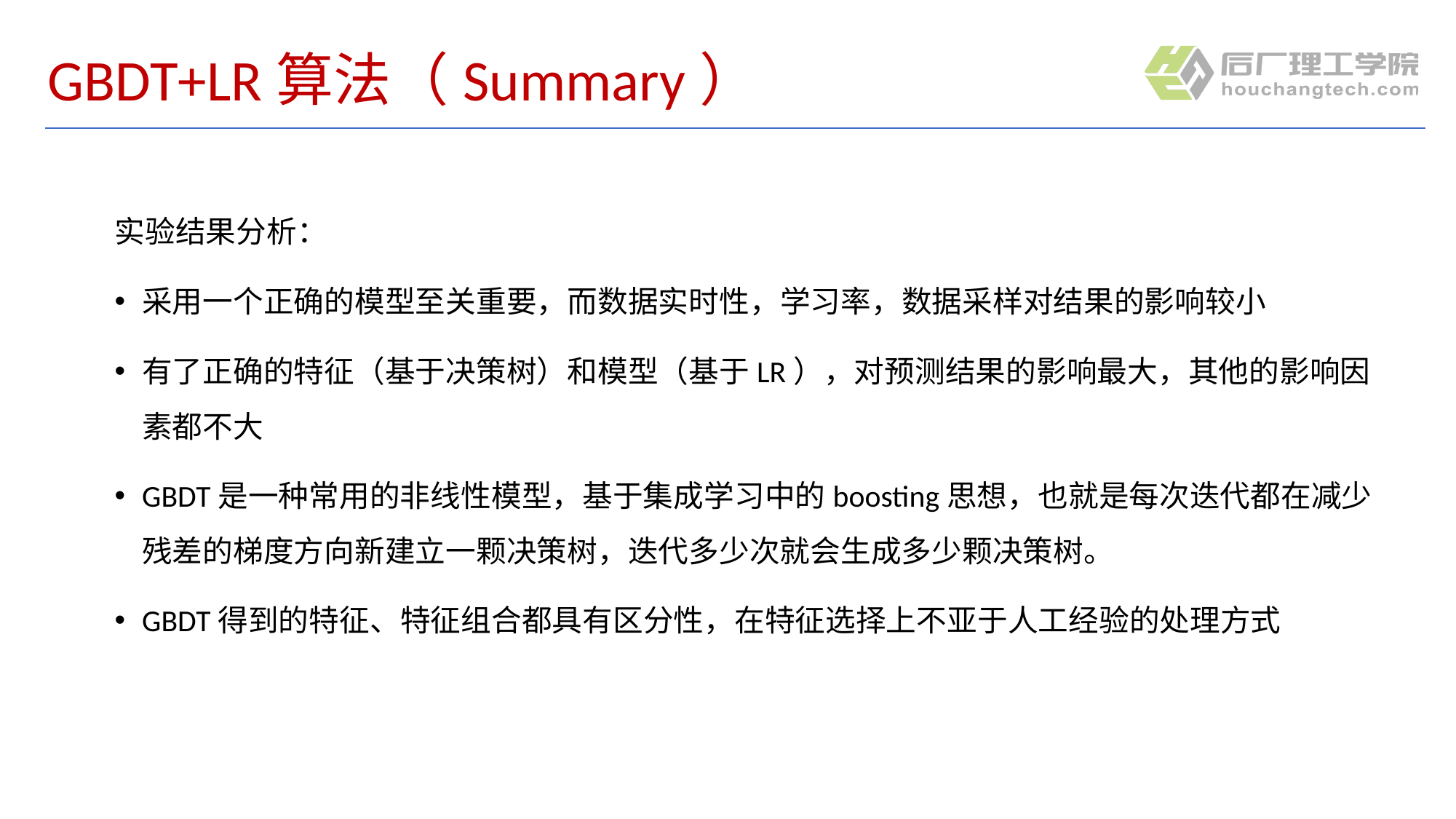

# GBDT+LR算法（Summary）
实验结果分析：
采用一个正确的模型至关重要，而数据实时性，学习率，数据采样对结果的影响较小
有了正确的特征（基于决策树）和模型（基于LR），对预测结果的影响最大，其他的影响因素都不大
GBDT是一种常用的非线性模型，基于集成学习中的boosting思想，也就是每次迭代都在减少残差的梯度方向新建立一颗决策树，迭代多少次就会生成多少颗决策树。
GBDT得到的特征、特征组合都具有区分性，在特征选择上不亚于人工经验的处理方式